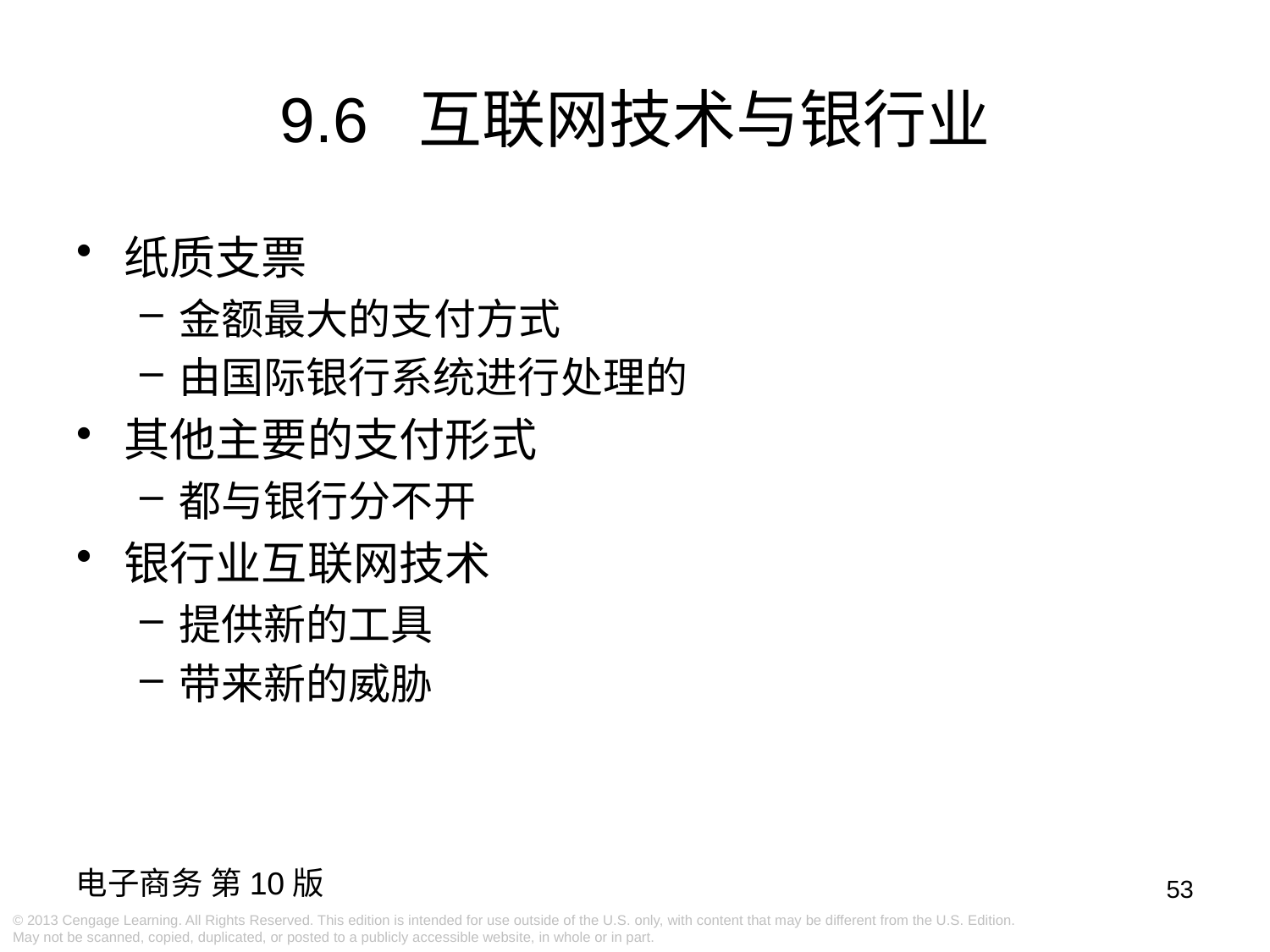

9.6  互联网技术与银行业
纸质支票
金额最大的支付方式
由国际银行系统进行处理的
其他主要的支付形式
都与银行分不开
银行业互联网技术
提供新的工具
带来新的威胁
53